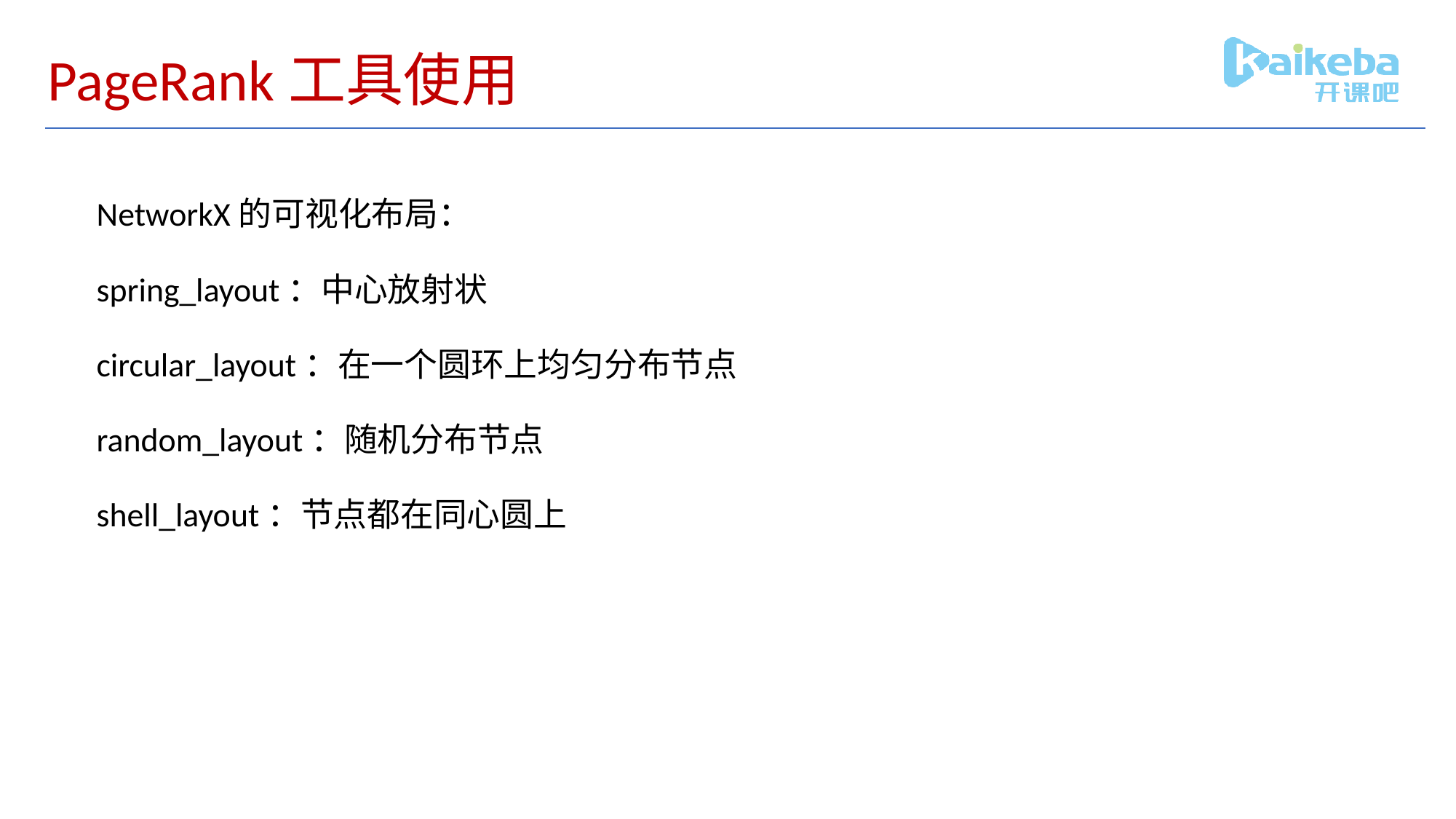

# PageRank工具使用
NetworkX的可视化布局：
spring_layout：中心放射状
circular_layout：在一个圆环上均匀分布节点
random_layout：随机分布节点
shell_layout：节点都在同心圆上